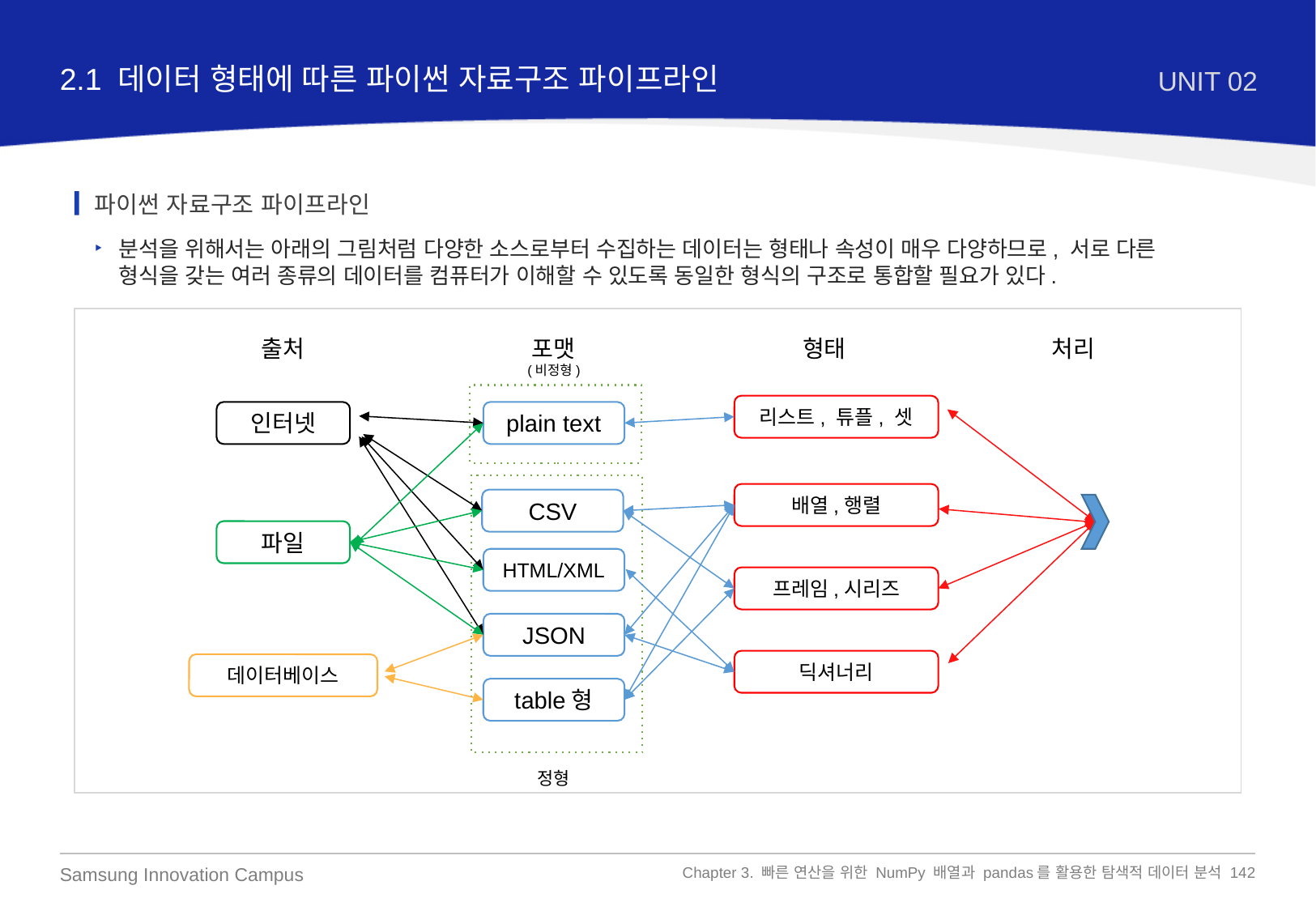

2.1 데이터 형태에 따른 파이썬 자료구조 파이프라인
UNIT 02
파이썬 자료구조 파이프라인

분석을 위해서는 아래의 그림처럼 다양한 소스로부터 수집하는 데이터는 형태나 속성이 매우 다양하므로, 서로 다른 형식을 갖는 여러 종류의 데이터를 컴퓨터가 이해할 수 있도록 동일한 형식의 구조로 통합할 필요가 있다.

출처
포맷
(비정형)
형태
처리

리스트, 튜플, 셋
인터넷
plain text

배열,행렬
CSV
파일
HTML/XML
프레임,시리즈
JSON
딕셔너리
데이터베이스
table형
정형